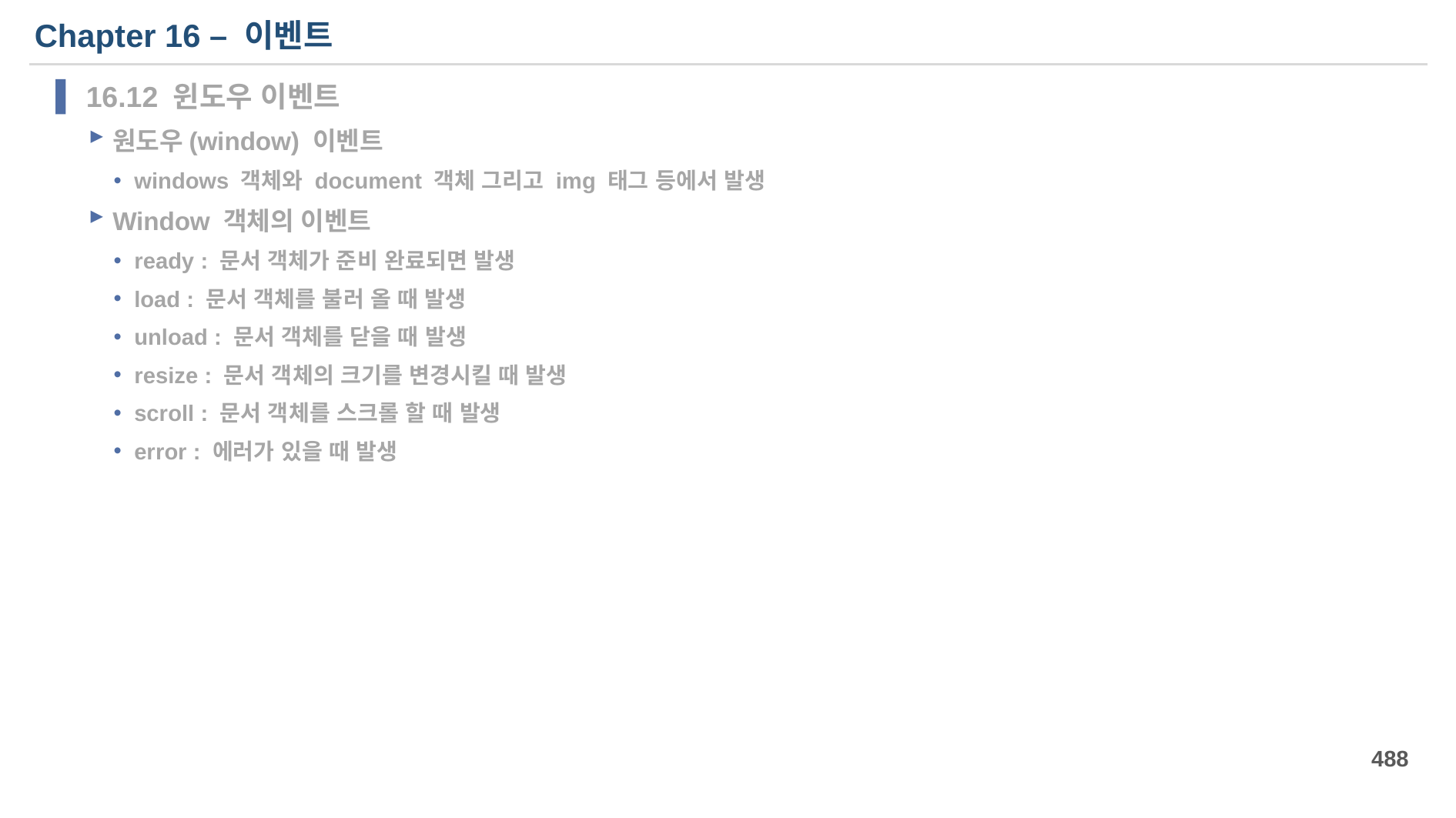

# Chapter 16 – 이벤트
16.12 윈도우 이벤트
원도우(window) 이벤트
windows 객체와 document 객체 그리고 img 태그 등에서 발생
Window 객체의 이벤트
ready : 문서 객체가 준비 완료되면 발생
load : 문서 객체를 불러 올 때 발생
unload : 문서 객체를 닫을 때 발생
resize : 문서 객체의 크기를 변경시킬 때 발생
scroll : 문서 객체를 스크롤 할 때 발생
error : 에러가 있을 때 발생

488